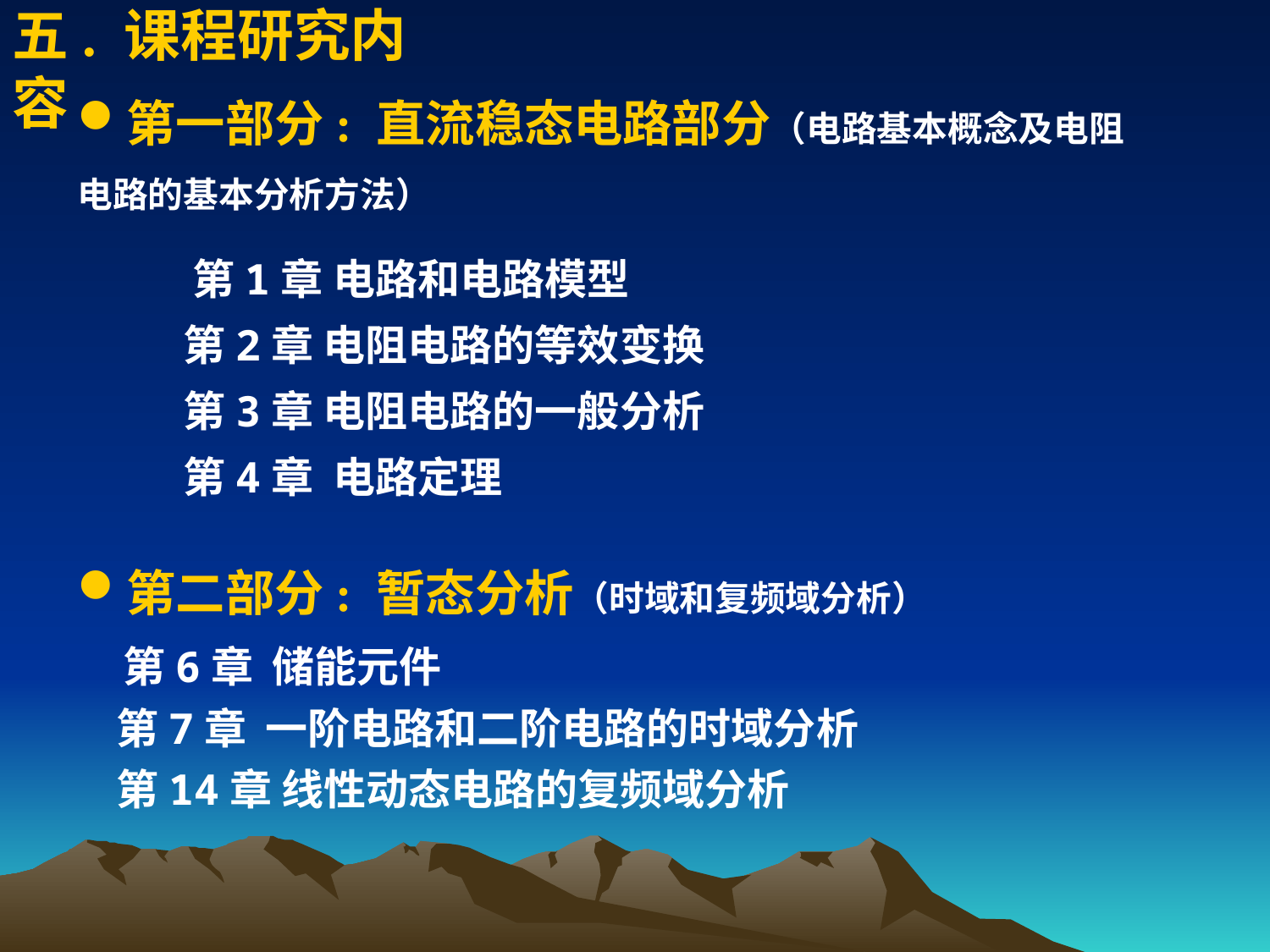

五. 课程研究内容
第一部分: 直流稳态电路部分（电路基本概念及电阻电路的基本分析方法）
  第1章 电路和电路模型
 第2章 电阻电路的等效变换
 第3章 电阻电路的一般分析
 第4章  电路定理
第二部分: 暂态分析（时域和复频域分析）
   第6章  储能元件
   第7章  一阶电路和二阶电路的时域分析
   第14章 线性动态电路的复频域分析